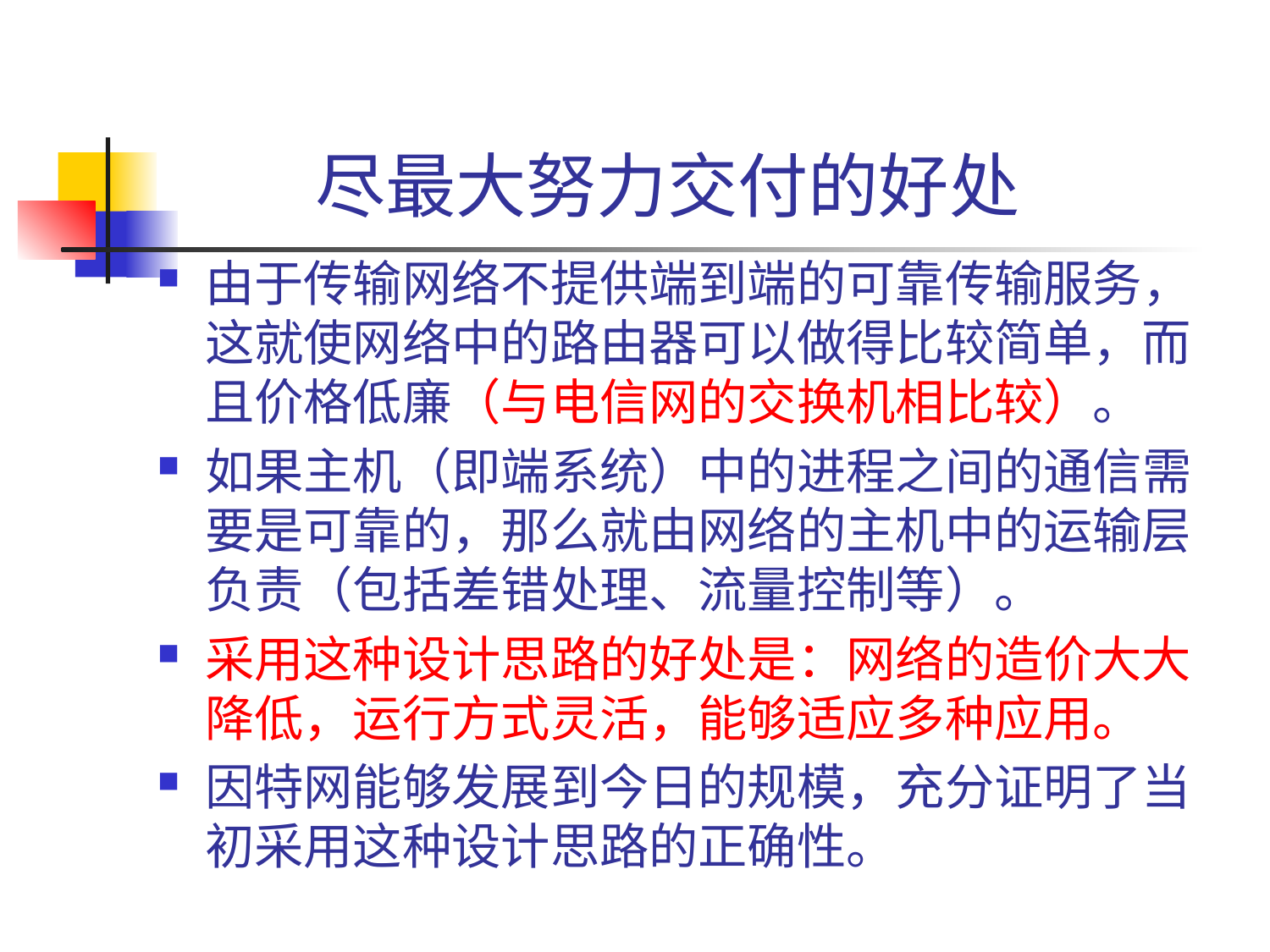

# 尽最大努力交付的好处
由于传输网络不提供端到端的可靠传输服务，这就使网络中的路由器可以做得比较简单，而且价格低廉（与电信网的交换机相比较）。
如果主机（即端系统）中的进程之间的通信需要是可靠的，那么就由网络的主机中的运输层负责（包括差错处理、流量控制等）。
采用这种设计思路的好处是：网络的造价大大降低，运行方式灵活，能够适应多种应用。
因特网能够发展到今日的规模，充分证明了当初采用这种设计思路的正确性。